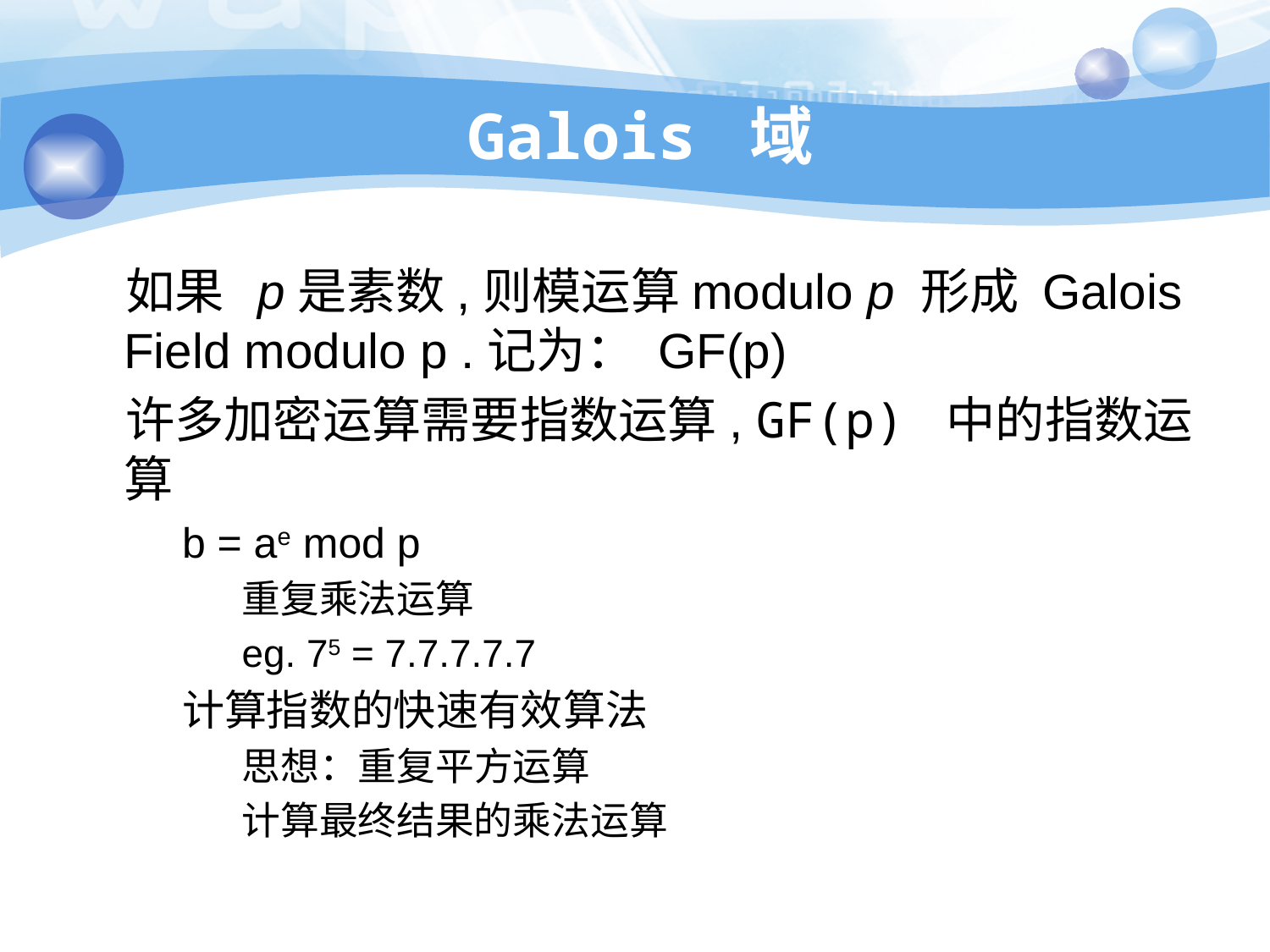

# Galois 域
如果  p是素数,则模运算modulo p 形成 Galois Field modulo p .记为： GF(p)
许多加密运算需要指数运算, GF(p) 中的指数运算
b = ae mod p
重复乘法运算
eg. 75 = 7.7.7.7.7
计算指数的快速有效算法
思想：重复平方运算
计算最终结果的乘法运算